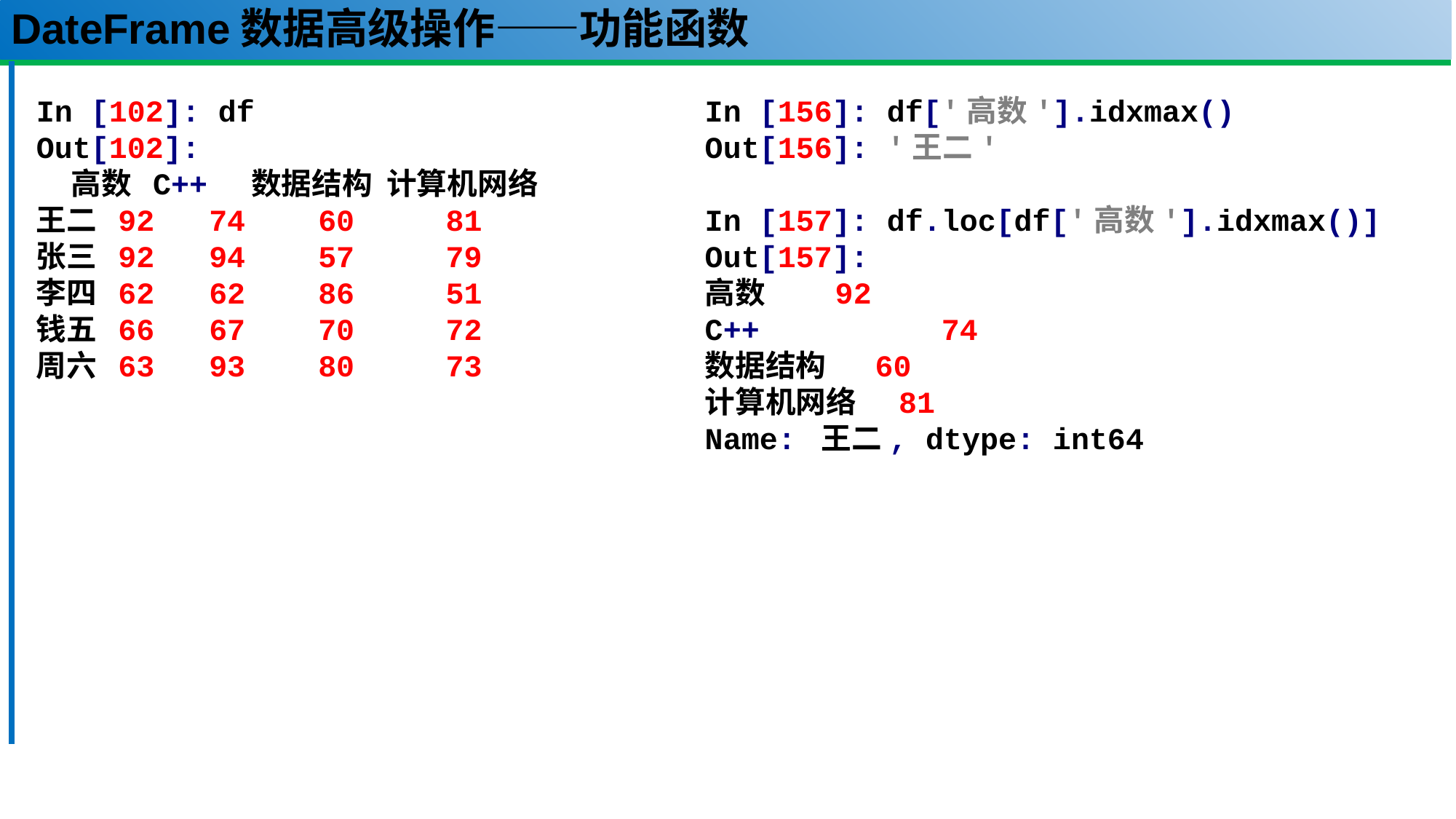

# DateFrame数据高级操作——功能函数
In [102]: df
Out[102]:
    高数  C++  数据结构  计算机网络
王二  92   74    60     81
张三  92   94    57     79
李四  62   62    86     51
钱五  66   67    70     72
周六  63   93    80     73
In [156]: df['高数'].idxmax()
Out[156]: '王二'

In [157]: df.loc[df['高数'].idxmax()]
Out[157]:
高数         92
C++          74
数据结构      60
计算机网络     81
Name: 王二, dtype: int64